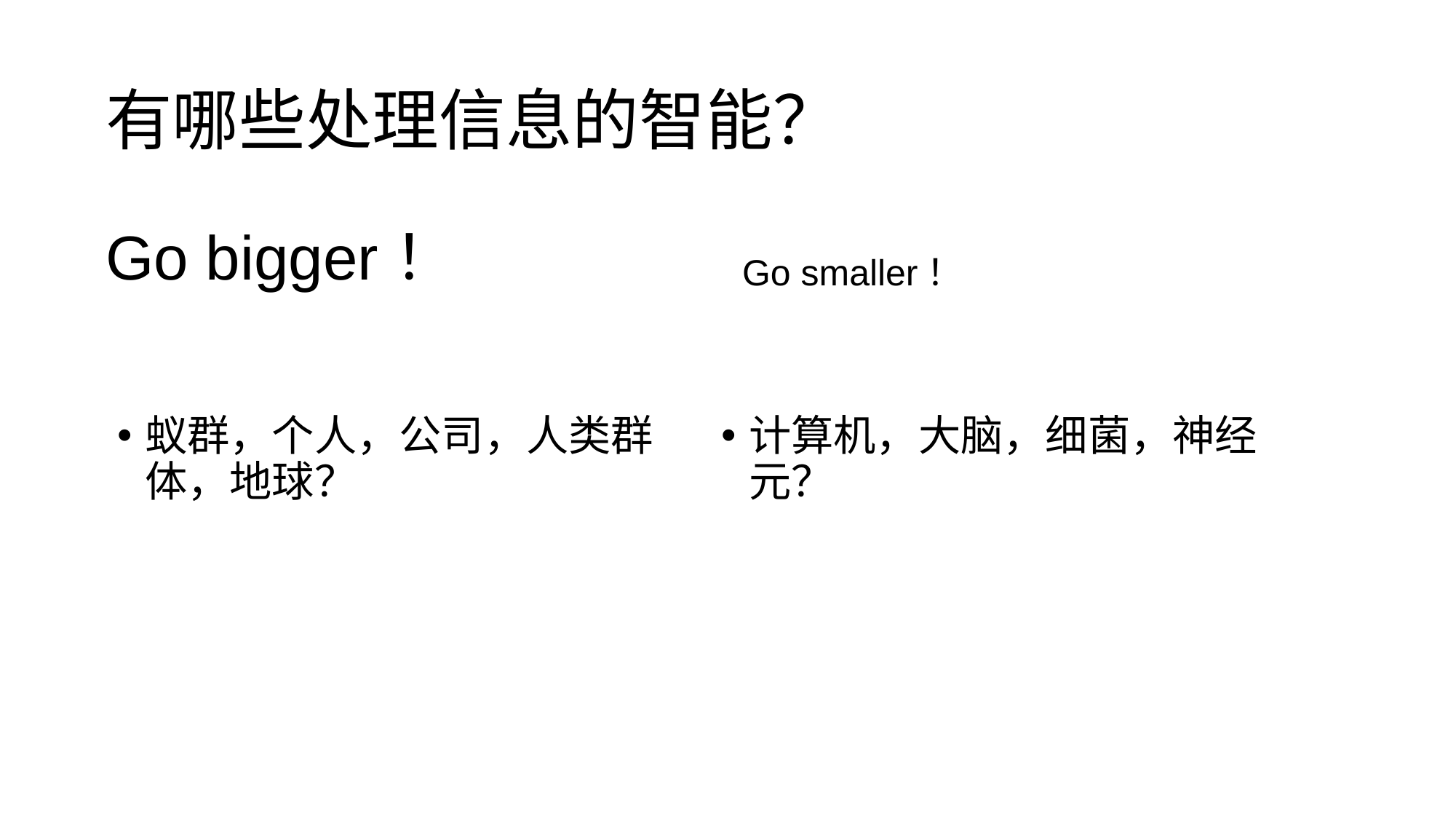

# 有哪些处理信息的智能？
Go bigger！
Go smaller！
蚁群，个人，公司，人类群体，地球？
计算机，大脑，细菌，神经元？